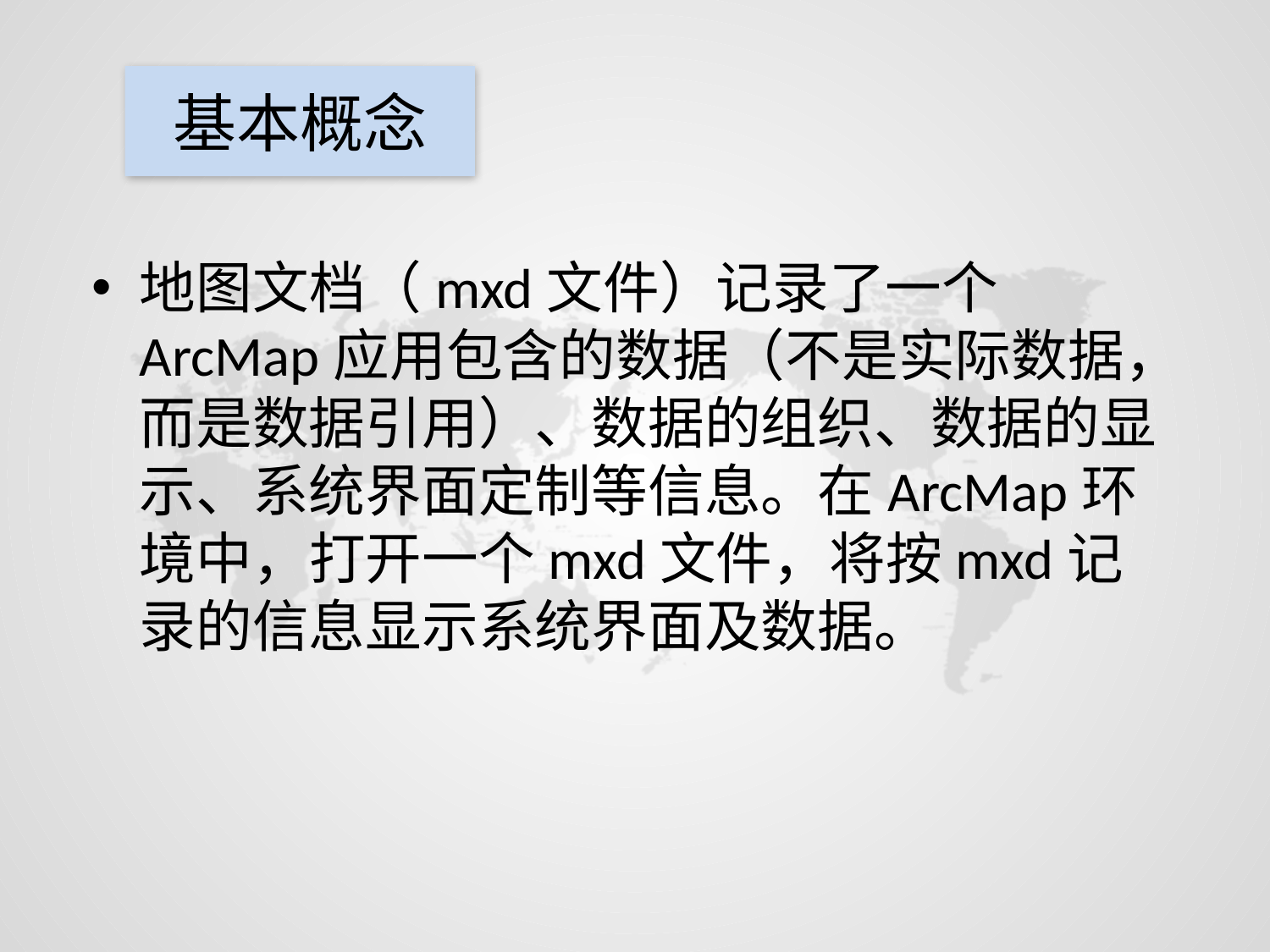

# 基本概念
地图文档（mxd文件）记录了一个ArcMap应用包含的数据（不是实际数据，而是数据引用）、数据的组织、数据的显示、系统界面定制等信息。在ArcMap环境中，打开一个mxd文件，将按mxd记录的信息显示系统界面及数据。